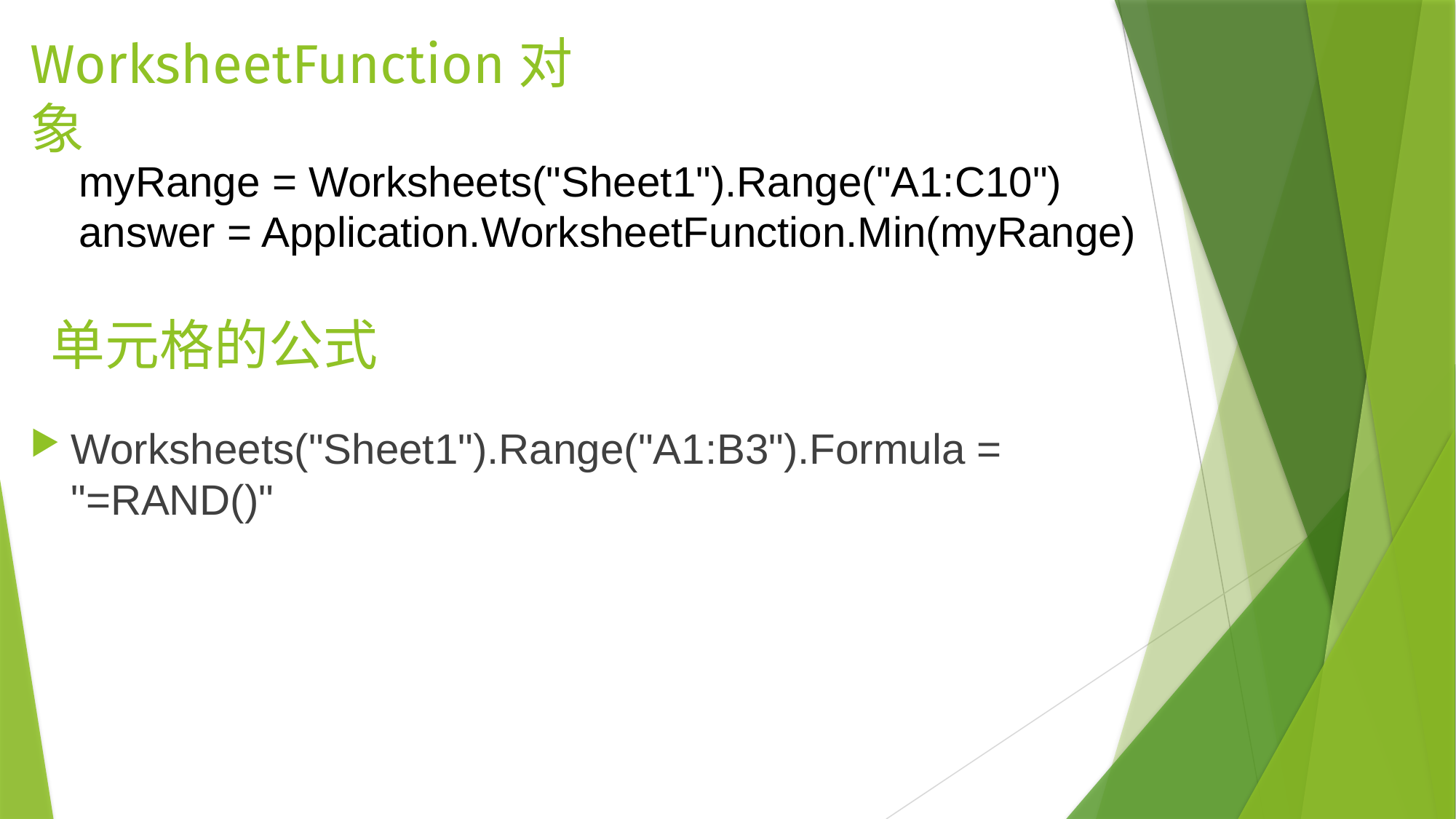

# WorksheetFunction对象
myRange = Worksheets("Sheet1").Range("A1:C10")
answer = Application.WorksheetFunction.Min(myRange)
单元格的公式
Worksheets("Sheet1").Range("A1:B3").Formula = "=RAND()"